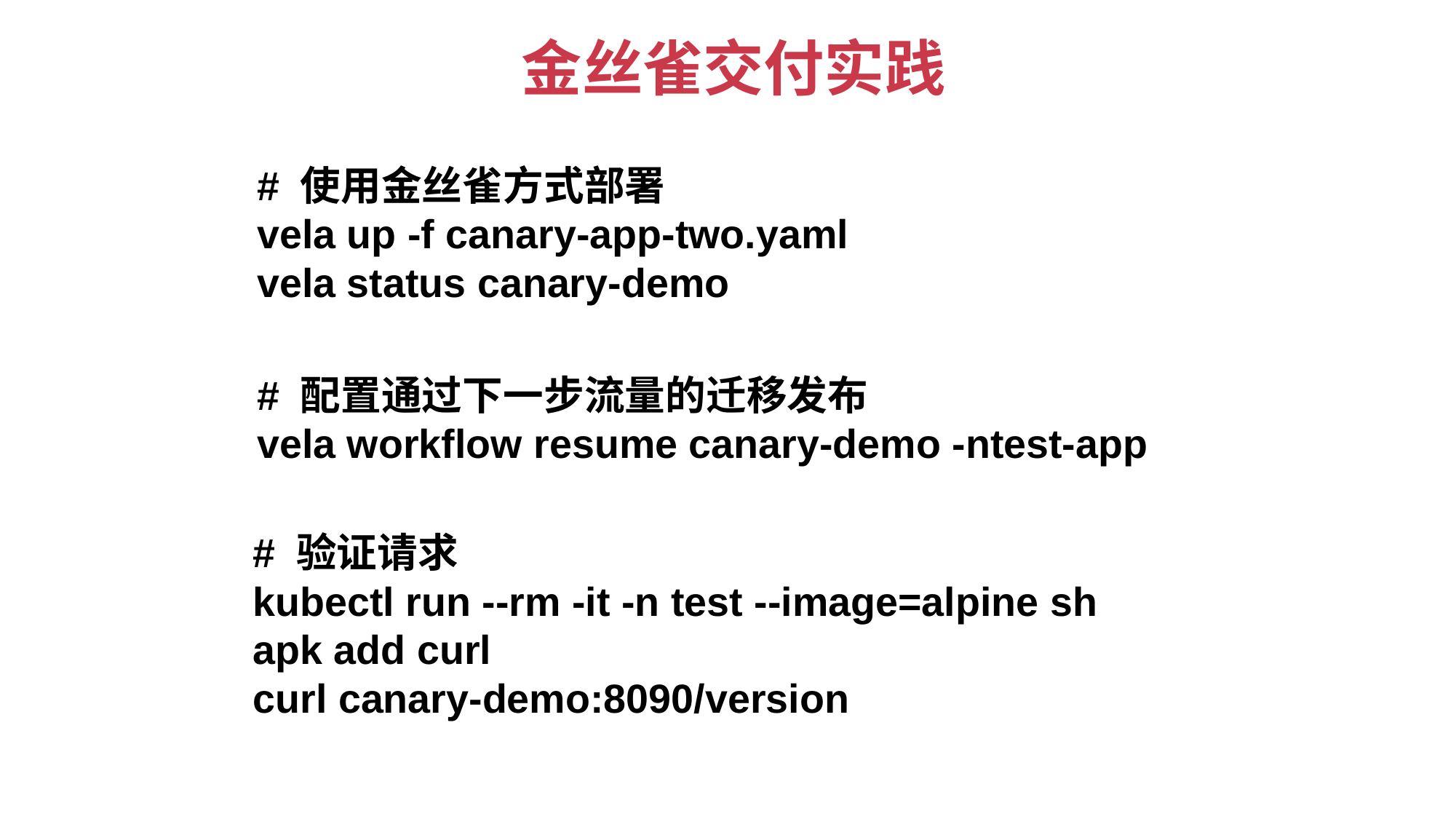

金丝雀交付实践
# 使用金丝雀方式部署
vela up -f canary-app-two.yaml
vela status canary-demo

# 配置通过下一步流量的迁移发布
vela workflow resume canary-demo -ntest-app

# 验证请求
kubectl run --rm -it -n test --image=alpine sh
apk add curl
curl canary-demo:8090/version